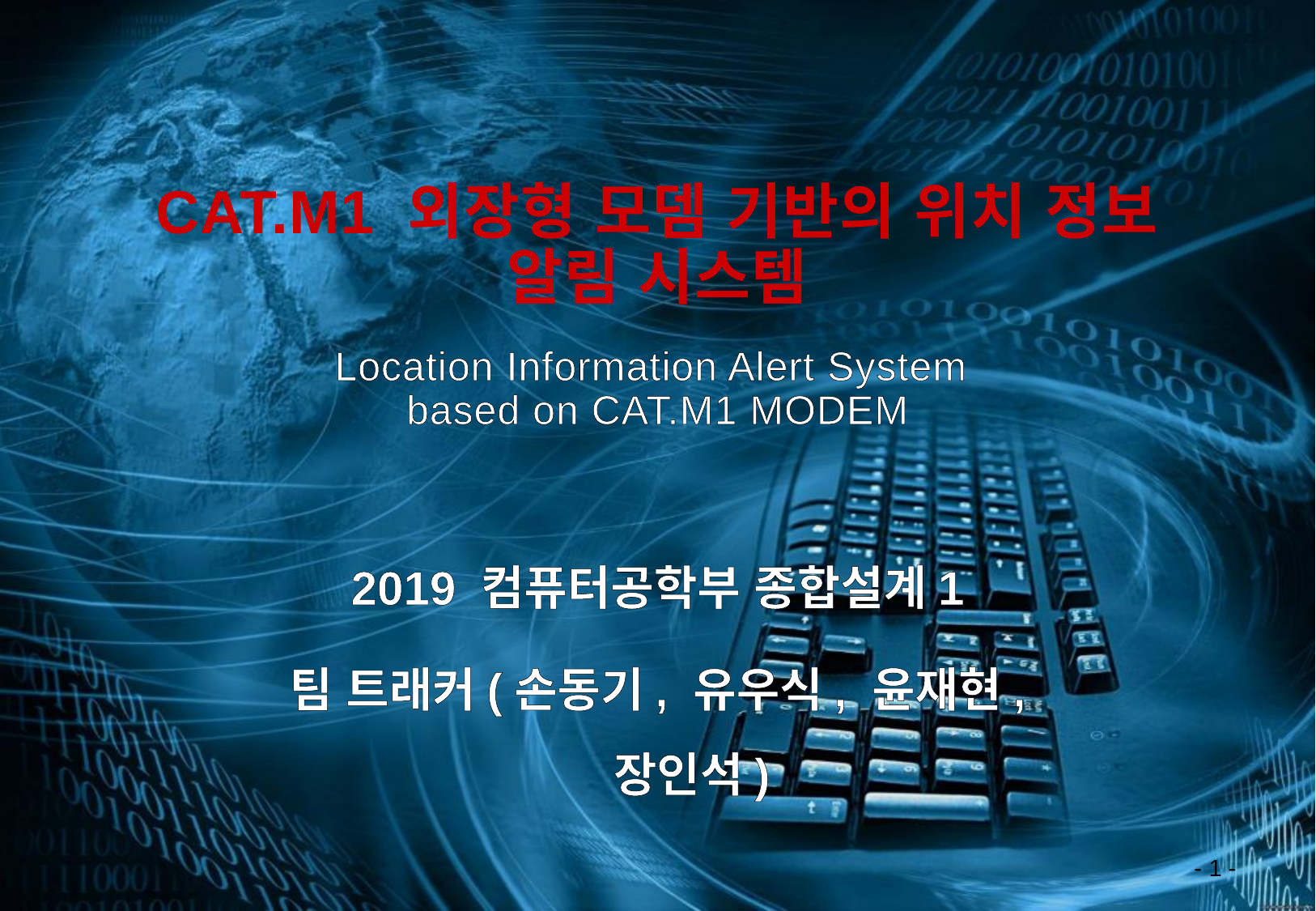

# CAT.M1 외장형 모뎀 기반의 위치 정보 알림 시스템 Location Information Alert System based on CAT.M1 MODEM
2019 컴퓨터공학부 종합설계1
팀 트래커(손동기, 유우식, 윤재현, 장인석)
- 1 -